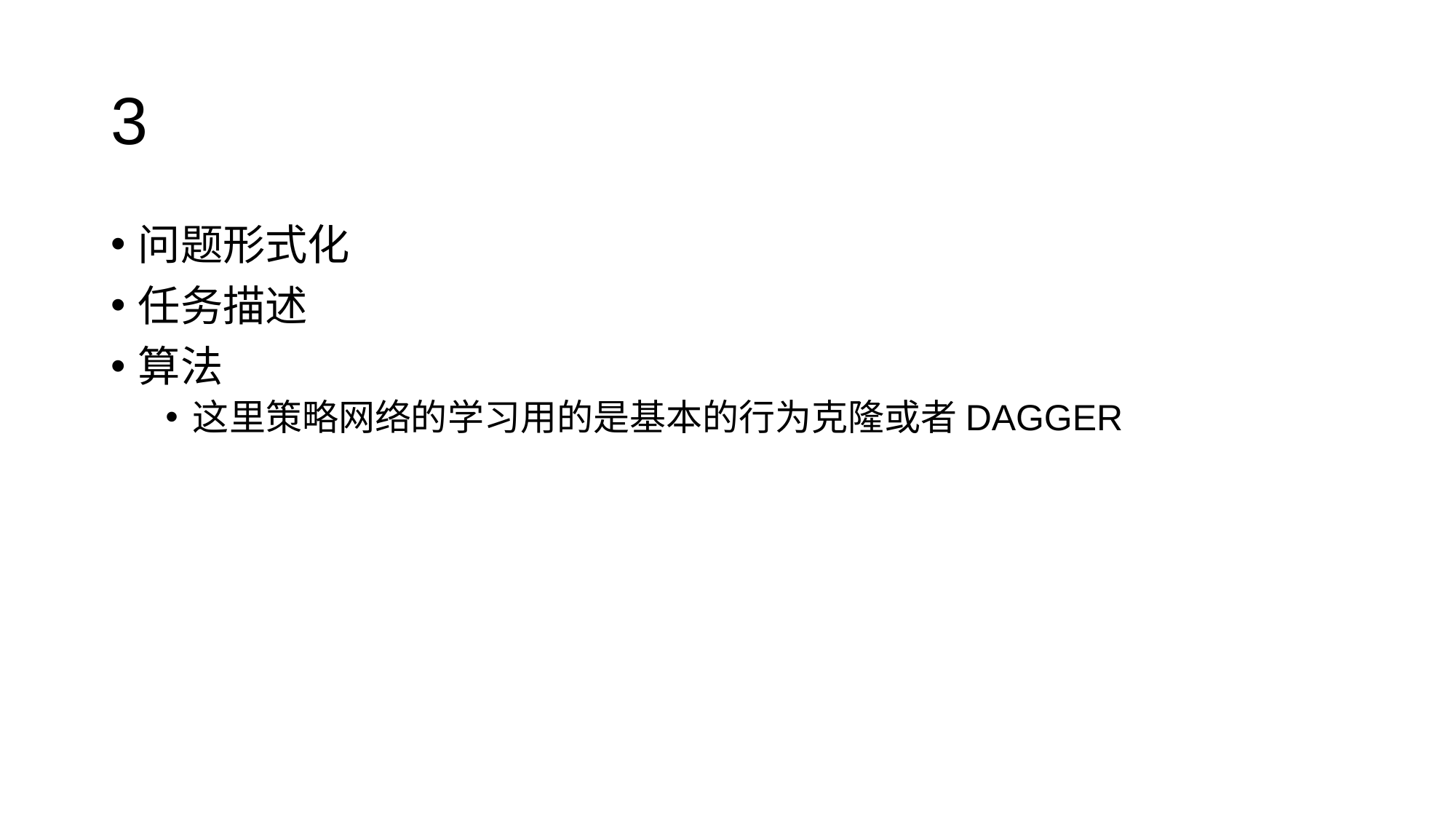

# 3
问题形式化
任务描述
算法
这里策略网络的学习用的是基本的行为克隆或者DAGGER